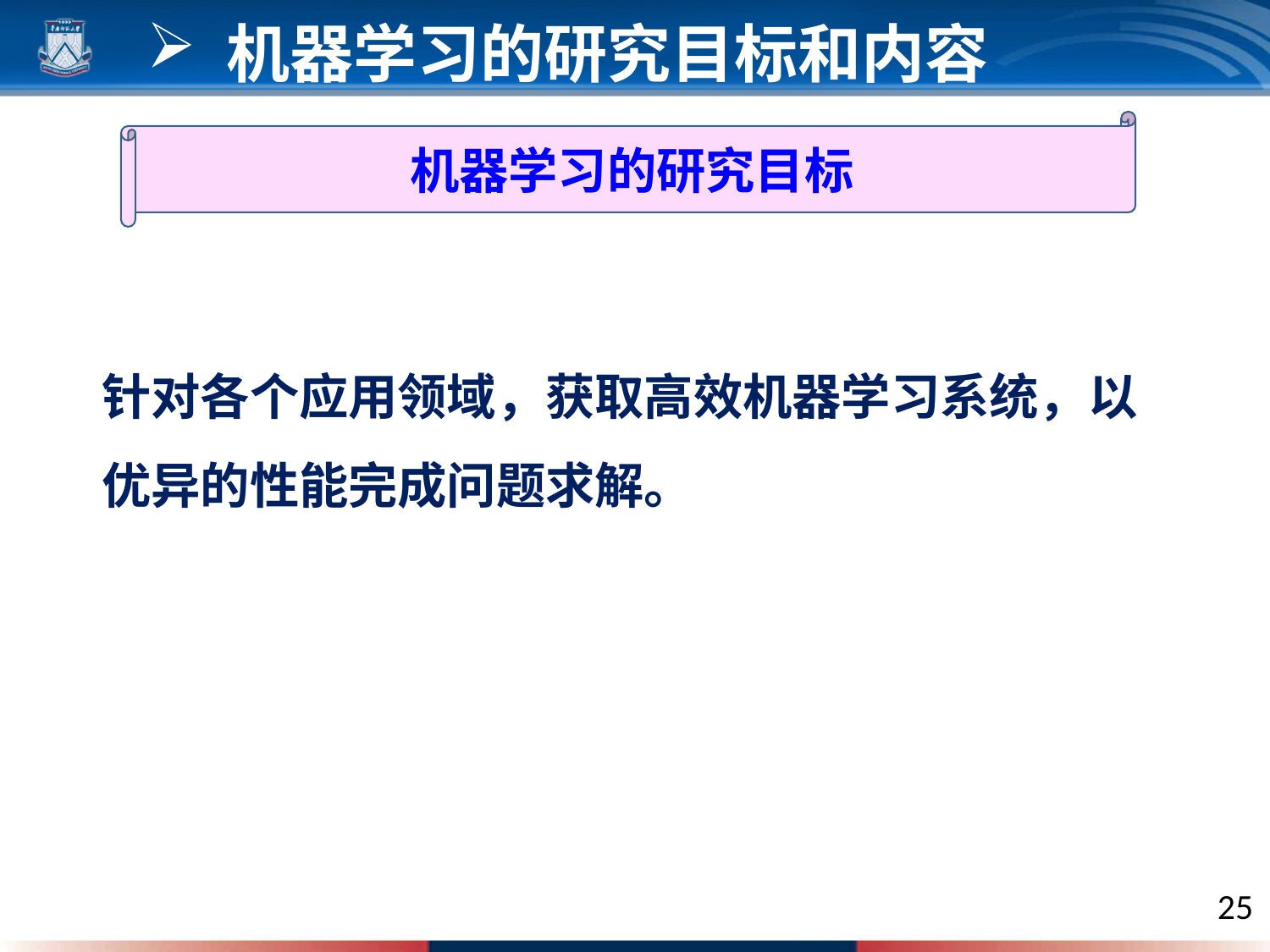

机器学习的研究目标和内容

机器学习的研究目标
针对各个应用领域，获取高效机器学习系统，以优异的性能完成问题求解。